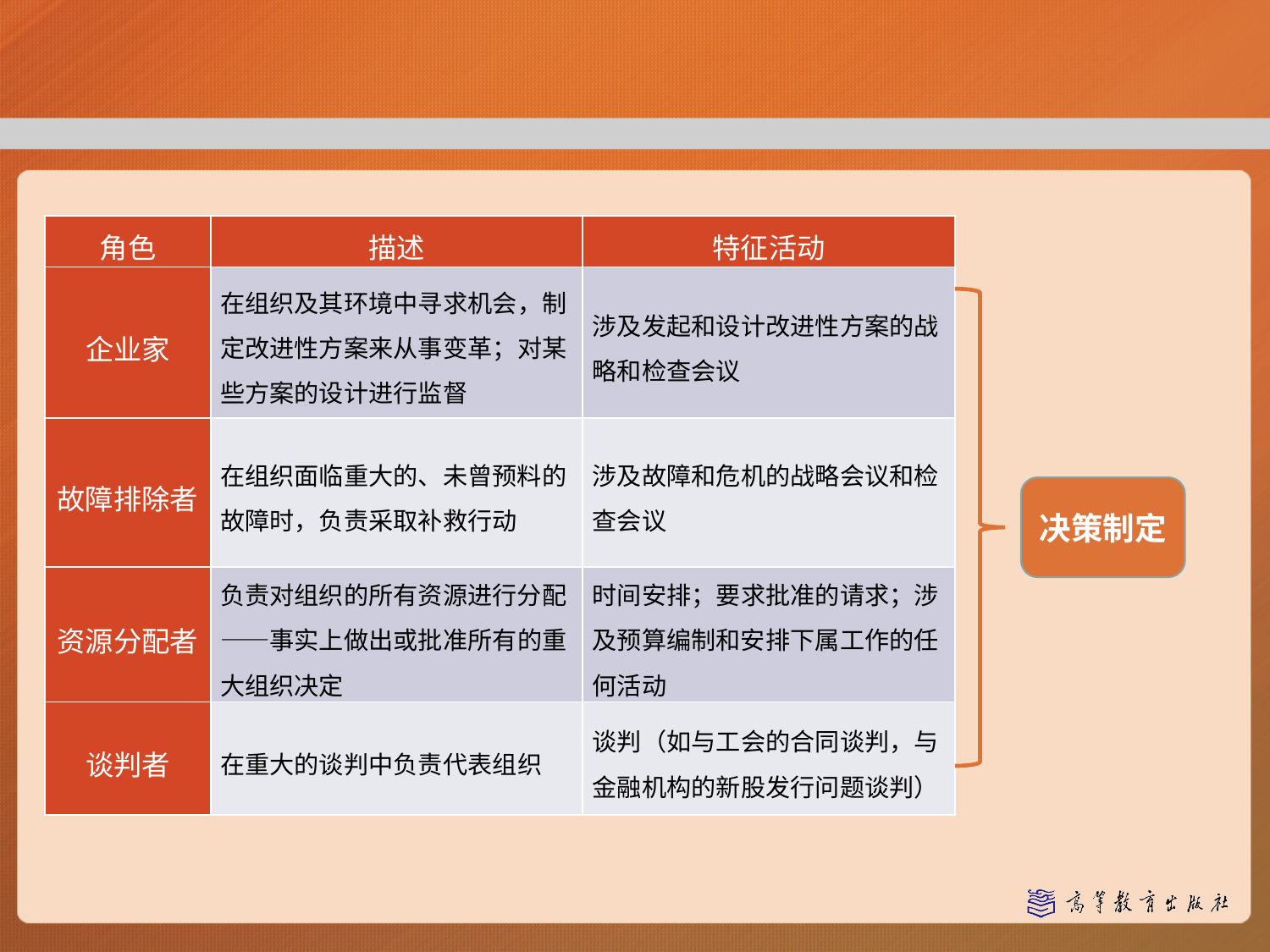

| 角色 | 描述 | 特征活动 |
| --- | --- | --- |
| 企业家 | 在组织及其环境中寻求机会，制定改进性方案来从事变革；对某些方案的设计进行监督 | 涉及发起和设计改进性方案的战略和检查会议 |
| 故障排除者 | 在组织面临重大的、未曾预料的故障时，负责采取补救行动 | 涉及故障和危机的战略会议和检查会议 |
| 资源分配者 | 负责对组织的所有资源进行分配——事实上做出或批准所有的重大组织决定 | 时间安排；要求批准的请求；涉及预算编制和安排下属工作的任何活动 |
| 谈判者 | 在重大的谈判中负责代表组织 | 谈判（如与工会的合同谈判，与金融机构的新股发行问题谈判） |

决策制定